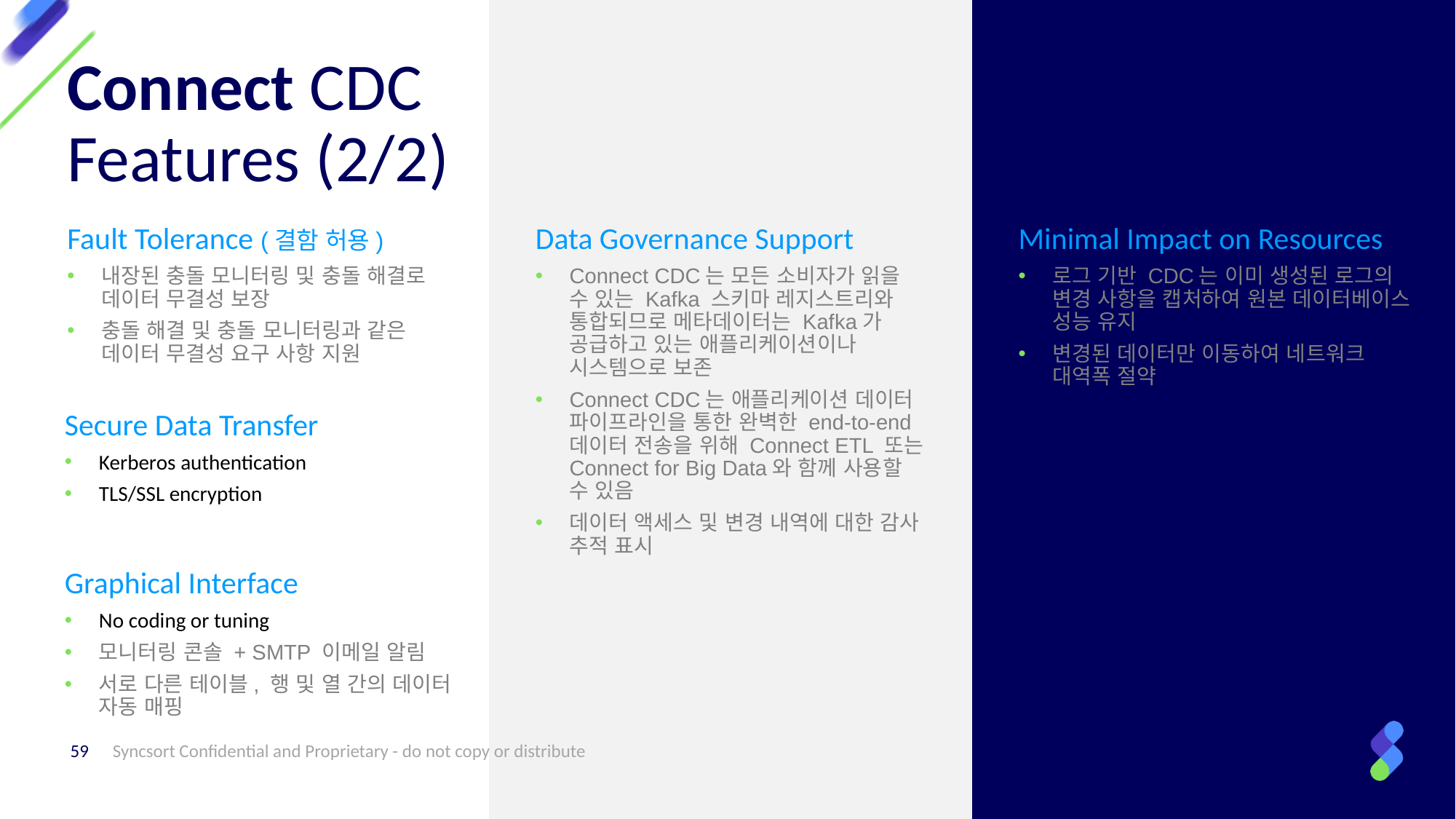

# Connect CDC Features (2/2)
Minimal Impact on Resources
로그 기반 CDC는 이미 생성된 로그의 변경 사항을 캡처하여 원본 데이터베이스 성능 유지
변경된 데이터만 이동하여 네트워크 대역폭 절약

Data Governance Support
Connect CDC는 모든 소비자가 읽을 수 있는 Kafka 스키마 레지스트리와 통합되므로 메타데이터는 Kafka가 공급하고 있는 애플리케이션이나 시스템으로 보존
Connect CDC는 애플리케이션 데이터 파이프라인을 통한 완벽한 end-to-end 데이터 전송을 위해 Connect ETL 또는 Connect for Big Data와 함께 사용할 수 있음
데이터 액세스 및 변경 내역에 대한 감사 추적 표시
Fault Tolerance (결함 허용)
내장된 충돌 모니터링 및 충돌 해결로 데이터 무결성 보장
충돌 해결 및 충돌 모니터링과 같은 데이터 무결성 요구 사항 지원

Secure Data Transfer
Kerberos authentication
TLS/SSL encryption

Graphical Interface
No coding or tuning
모니터링 콘솔 + SMTP 이메일 알림
서로 다른 테이블, 행 및 열 간의 데이터 자동 매핑
Syncsort Confidential and Proprietary - do not copy or distribute
59